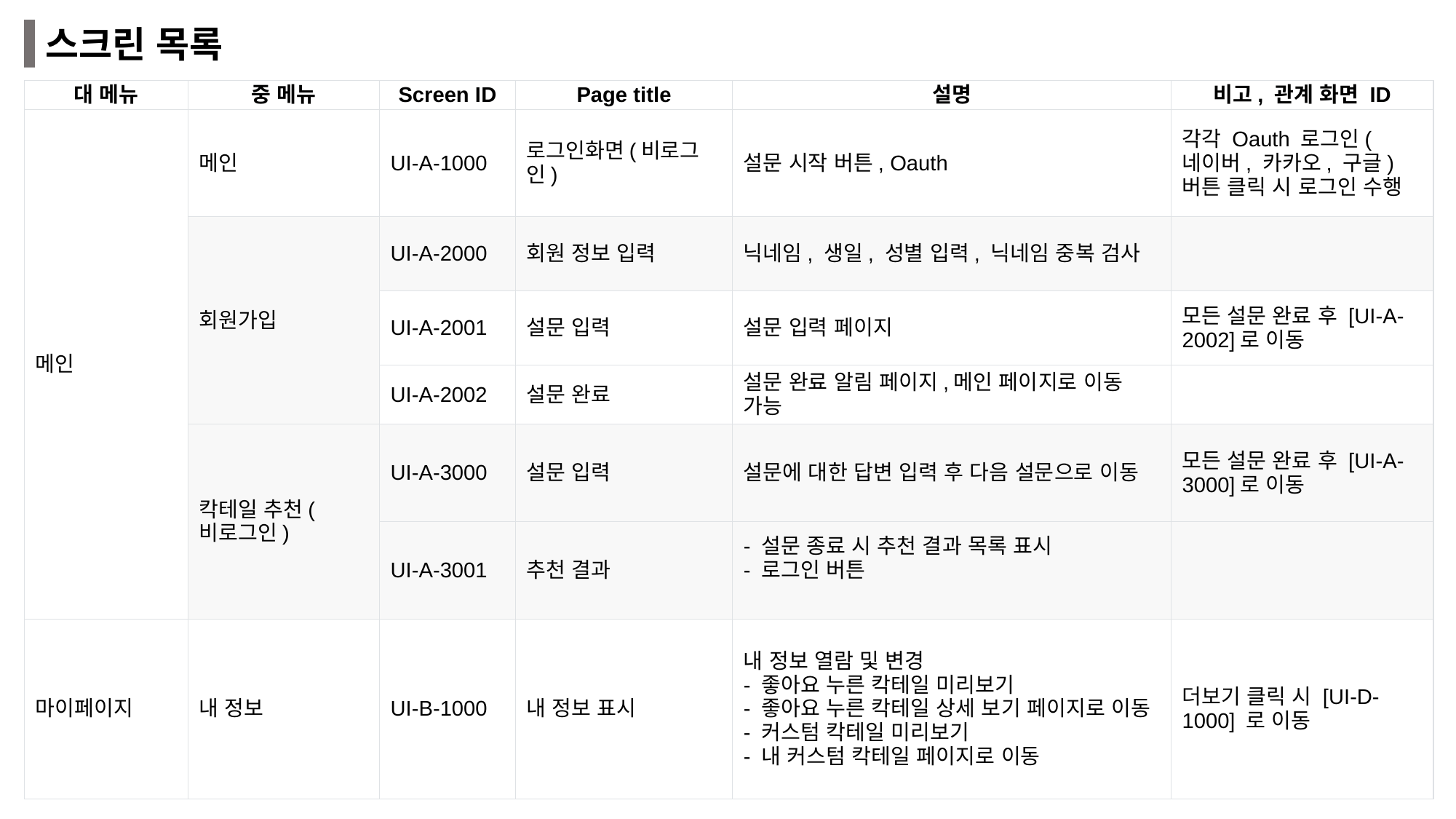

스크린 목록

| 대 메뉴 | 중 메뉴 | Screen ID | Page title | 설명 | 비고, 관계 화면 ID |
| --- | --- | --- | --- | --- | --- |
| 메인 | 메인 | UI-A-1000 | 로그인화면(비로그인) | 설문 시작 버튼, Oauth | 각각 Oauth 로그인(네이버, 카카오, 구글) 버튼 클릭 시 로그인 수행 |
|  | 회원가입 | UI-A-2000 | 회원 정보 입력 | 닉네임, 생일, 성별 입력, 닉네임 중복 검사 |  |
|  |  | UI-A-2001 | 설문 입력 | 설문 입력 페이지 | 모든 설문 완료 후 [UI-A-2002]로 이동 |
|  |  | UI-A-2002 | 설문 완료 | 설문 완료 알림 페이지,메인 페이지로 이동 가능 |  |
|  | 칵테일 추천(비로그인) | UI-A-3000 | 설문 입력 | 설문에 대한 답변 입력 후 다음 설문으로 이동 | 모든 설문 완료 후 [UI-A-3000]로 이동 |
|  |  | UI-A-3001 | 추천 결과 | - 설문 종료 시 추천 결과 목록 표시 - 로그인 버튼 |  |
| 마이페이지 | 내 정보 | UI-B-1000 | 내 정보 표시 | 내 정보 열람 및 변경 - 좋아요 누른 칵테일 미리보기 - 좋아요 누른 칵테일 상세 보기 페이지로 이동 - 커스텀 칵테일 미리보기 - 내 커스텀 칵테일 페이지로 이동 | 더보기 클릭 시 [UI-D-1000] 로 이동 |